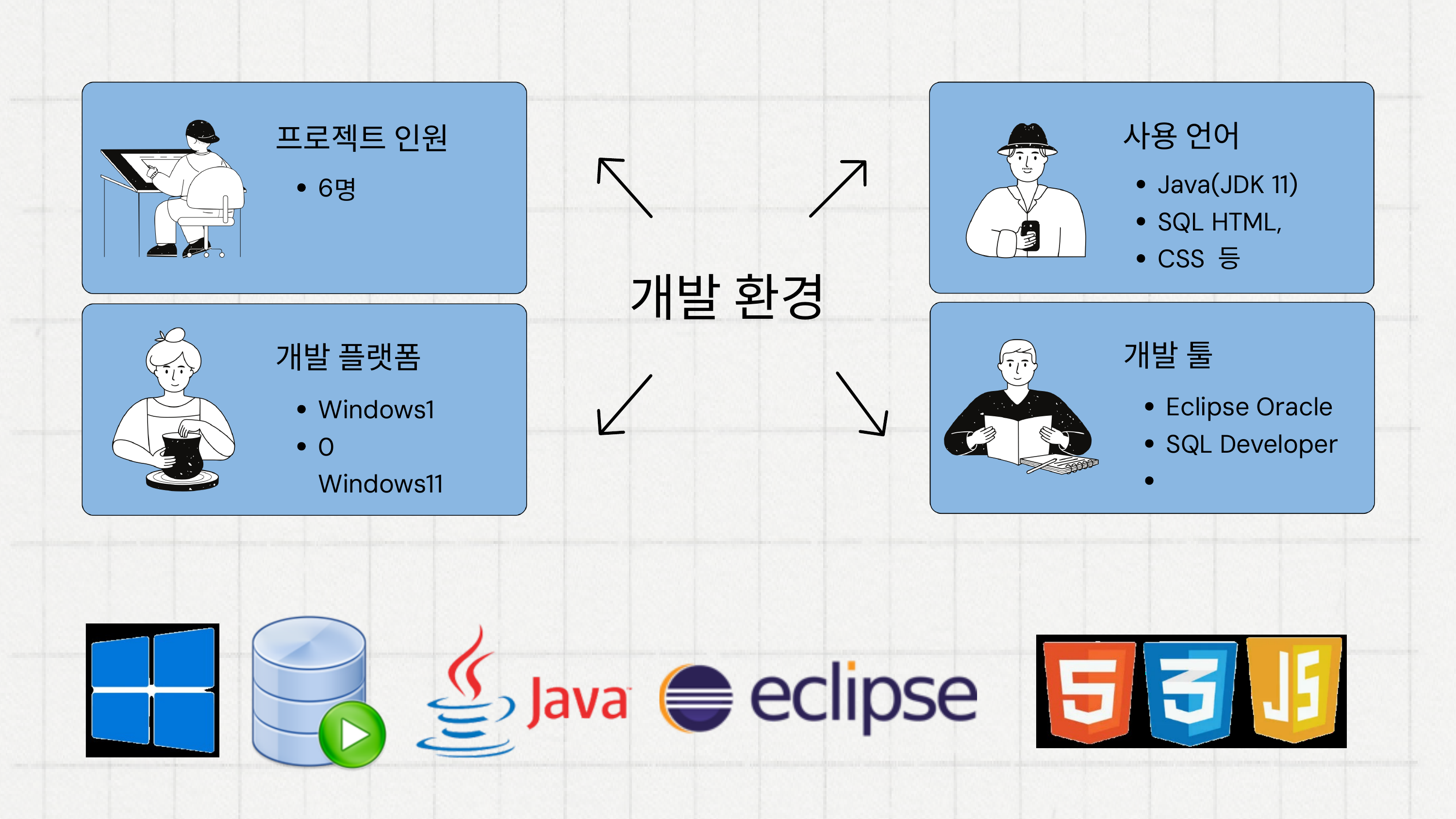

프로젝트 인원
사용 언어

명
Java(JDK 11) SQL HTML, CSS 등
6

개발 환경
개발 툴
개발 플랫폼

Eclipse Oracle SQL Developer
Windows10 Windows11